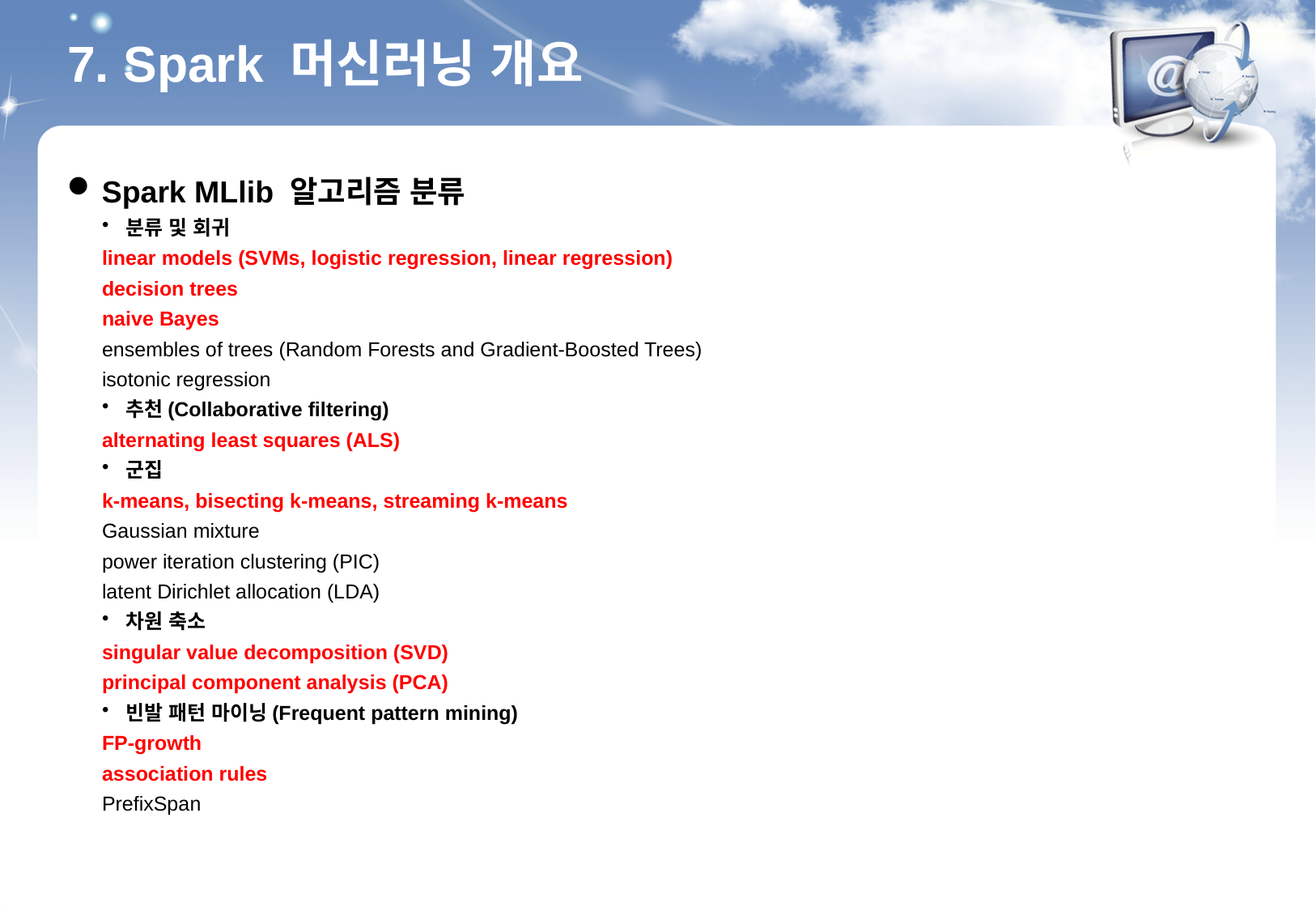

7. Spark 머신러닝 개요
Spark MLlib 알고리즘 분류
분류 및 회귀
linear models (SVMs, logistic regression, linear regression)
decision trees
naive Bayes
ensembles of trees (Random Forests and Gradient-Boosted Trees)
isotonic regression
추천(Collaborative filtering)
alternating least squares (ALS)
군집
k-means, bisecting k-means, streaming k-means
Gaussian mixture
power iteration clustering (PIC)
latent Dirichlet allocation (LDA)
차원 축소
singular value decomposition (SVD)
principal component analysis (PCA)
빈발 패턴 마이닝(Frequent pattern mining)
FP-growth
association rules
PrefixSpan